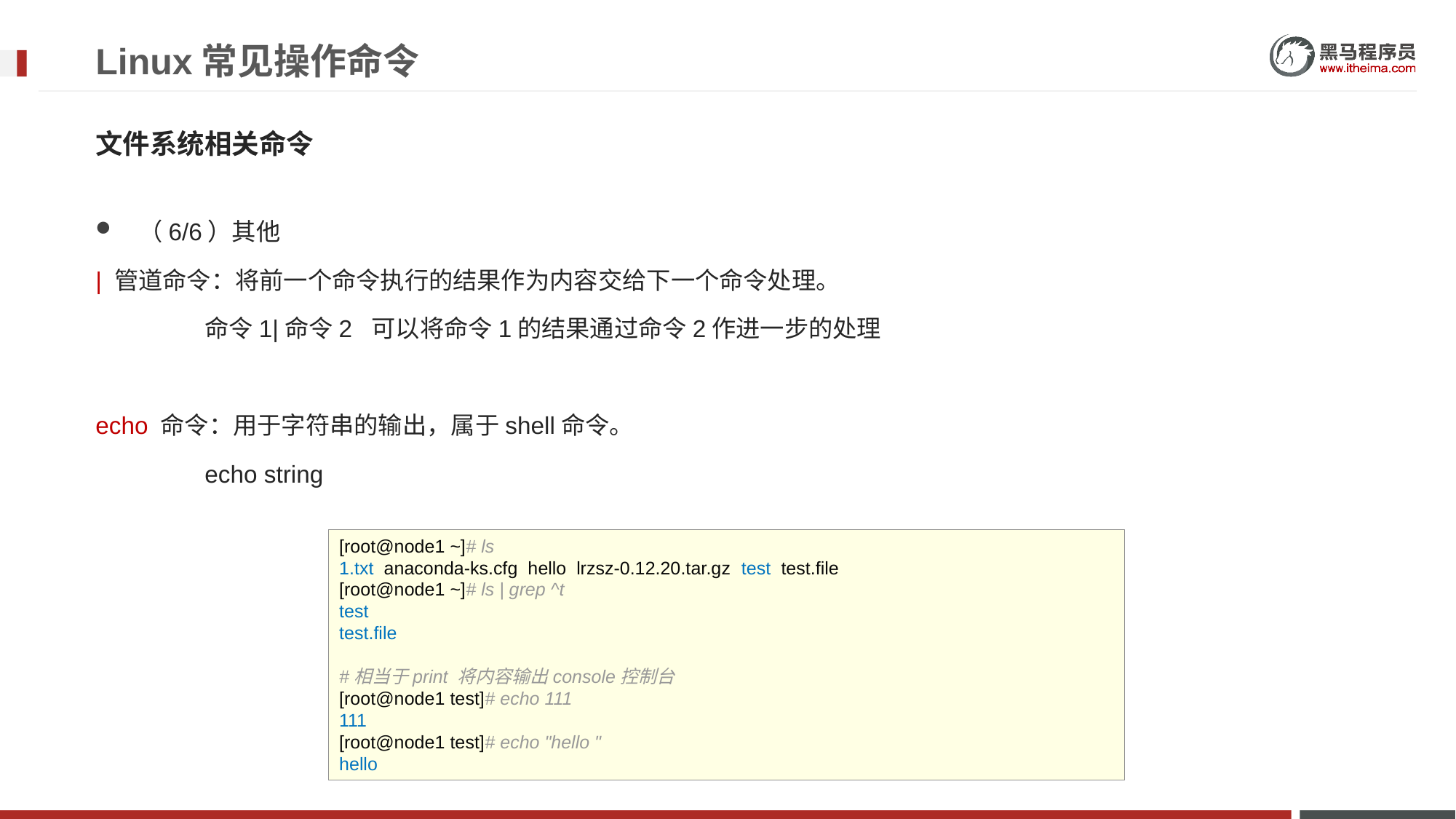

# Linux常见操作命令
文件系统相关命令
（6/6）其他
| 管道命令：将前一个命令执行的结果作为内容交给下一个命令处理。
	命令1|命令2  可以将命令1的结果通过命令2作进一步的处理

echo 命令：用于字符串的输出，属于shell命令。
	echo string
[root@node1 ~]# ls
1.txt  anaconda-ks.cfg  hello  lrzsz-0.12.20.tar.gz  test  test.file
[root@node1 ~]# ls | grep ^t
test
test.file
#相当于print 将内容输出console控制台
[root@node1 test]# echo 111
111
[root@node1 test]# echo "hello "
hello